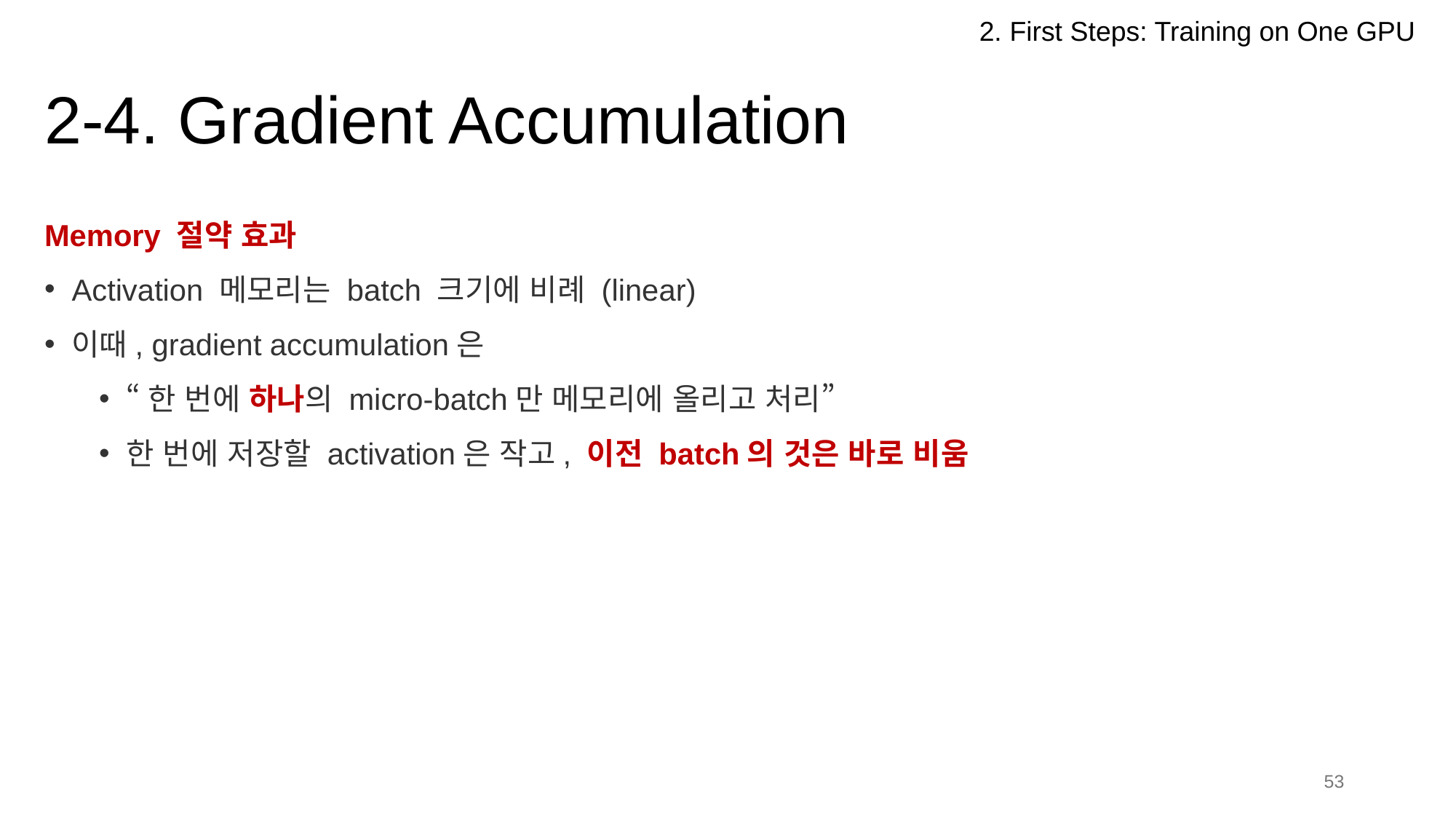

2. First Steps: Training on One GPU
# 2-4. Gradient Accumulation
Memory 절약 효과
Activation 메모리는 batch 크기에 비례 (linear)
이때, gradient accumulation은
“한 번에 하나의 micro-batch만 메모리에 올리고 처리”
한 번에 저장할 activation은 작고, 이전 batch의 것은 바로 비움

53